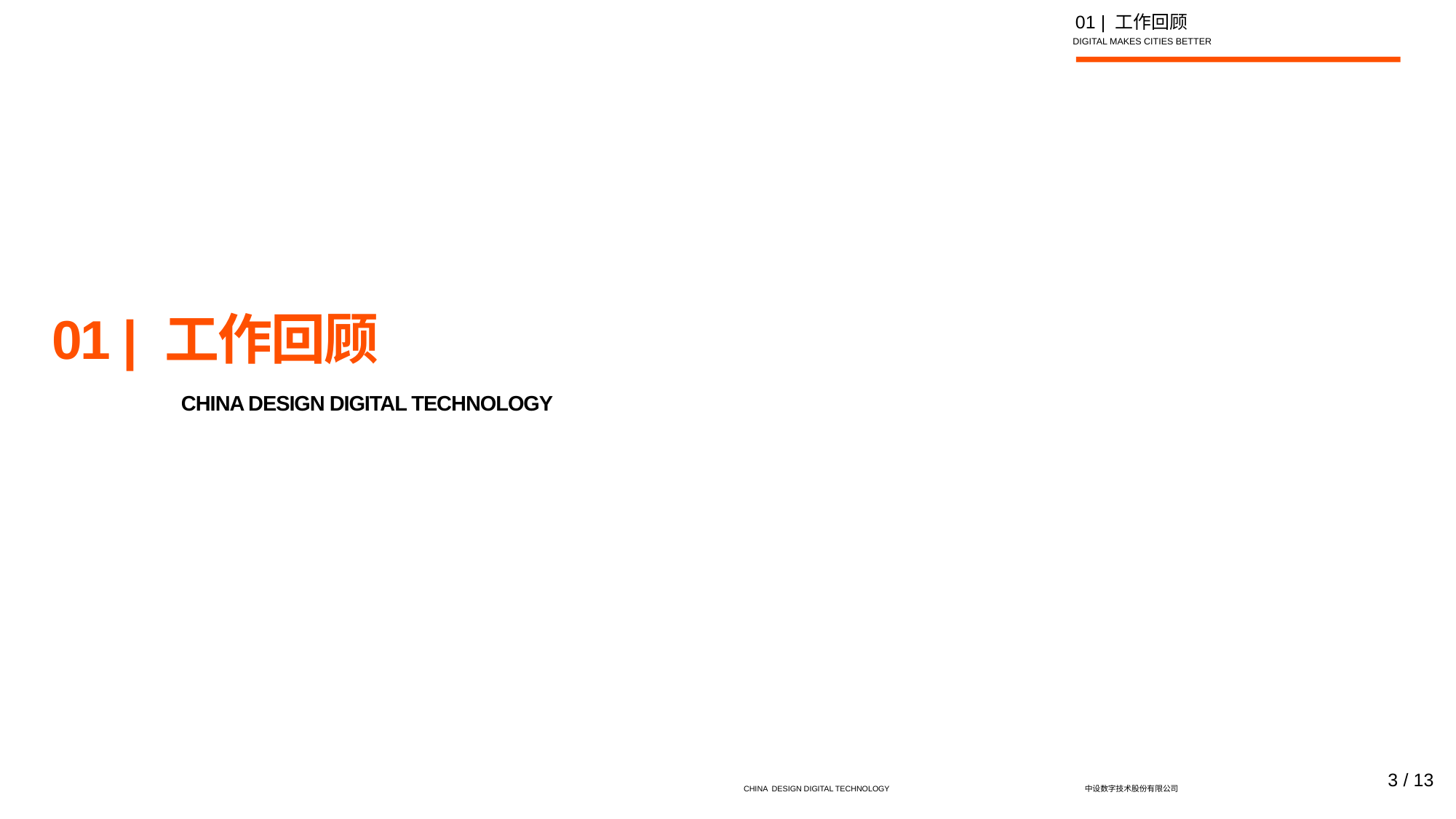

01 | 工作回顾
# 01 | 工作回顾